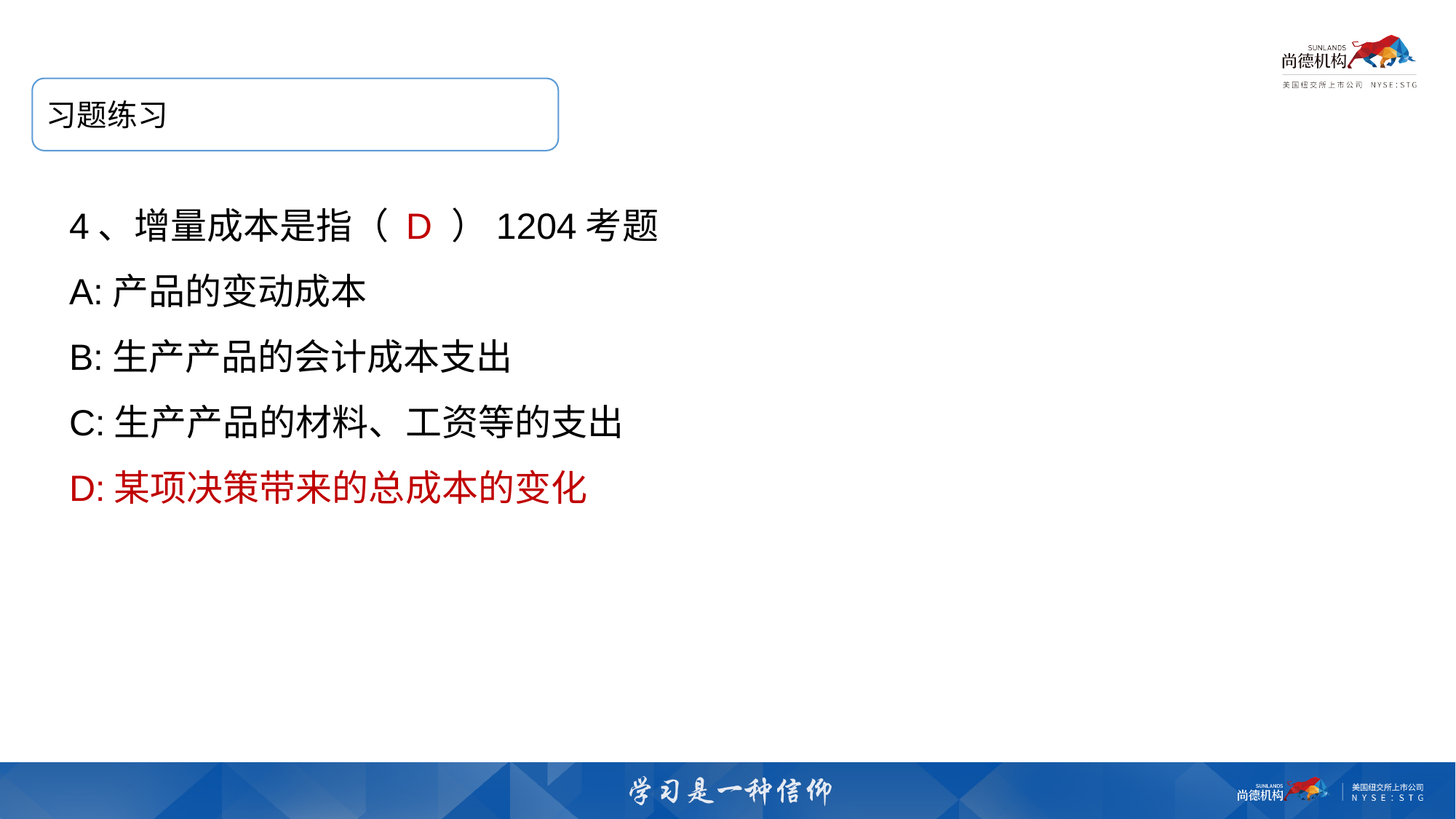

习题练习
4、增量成本是指（ D ）1204考题
A:产品的变动成本
B:生产产品的会计成本支出
C:生产产品的材料、工资等的支出
D:某项决策带来的总成本的变化